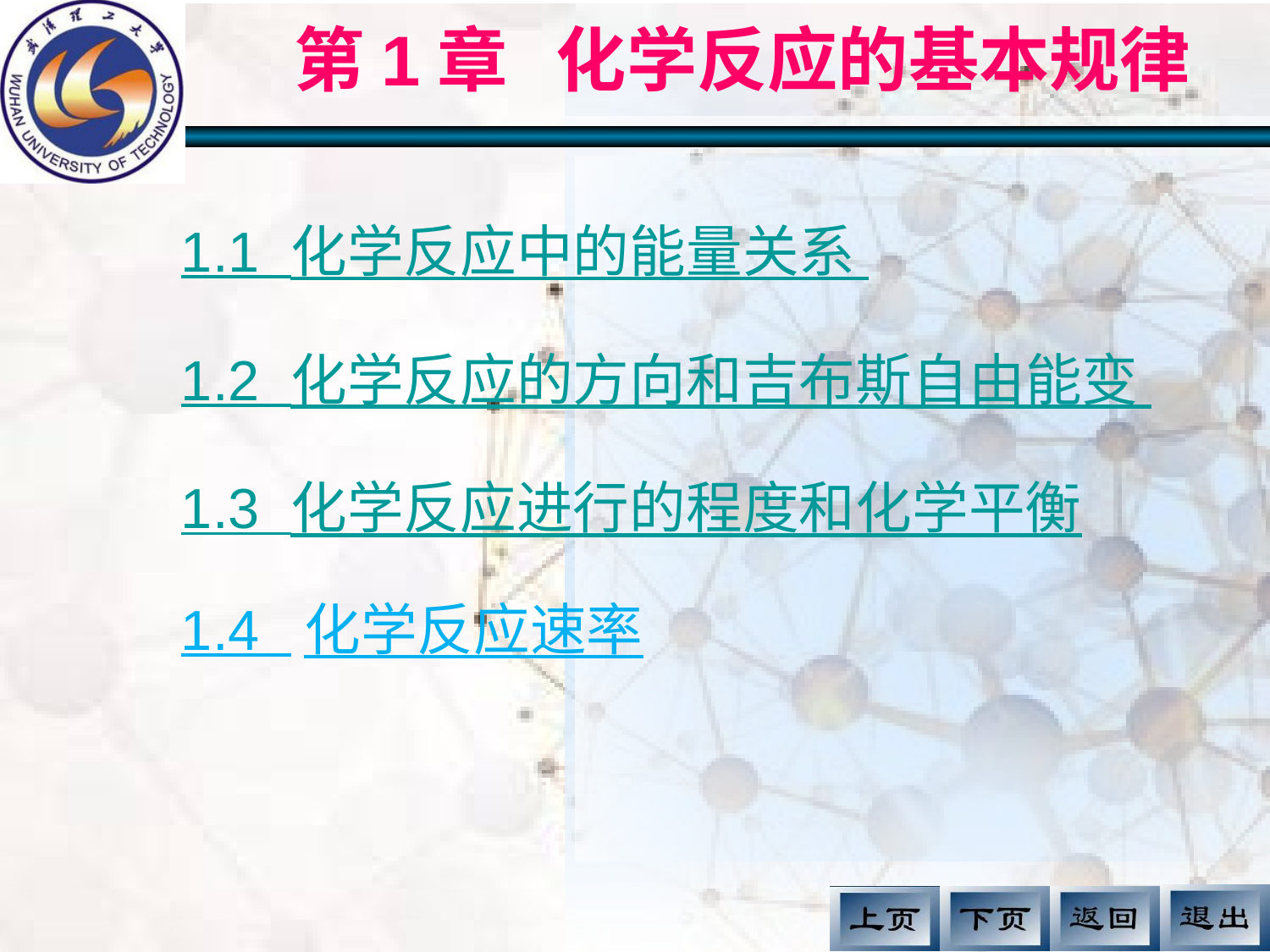

# 第1章   化学反应的基本规律
1.1  化学反应中的能量关系
1.2  化学反应的方向和吉布斯自由能变
1.3  化学反应进行的程度和化学平衡
1.4  化学反应速率